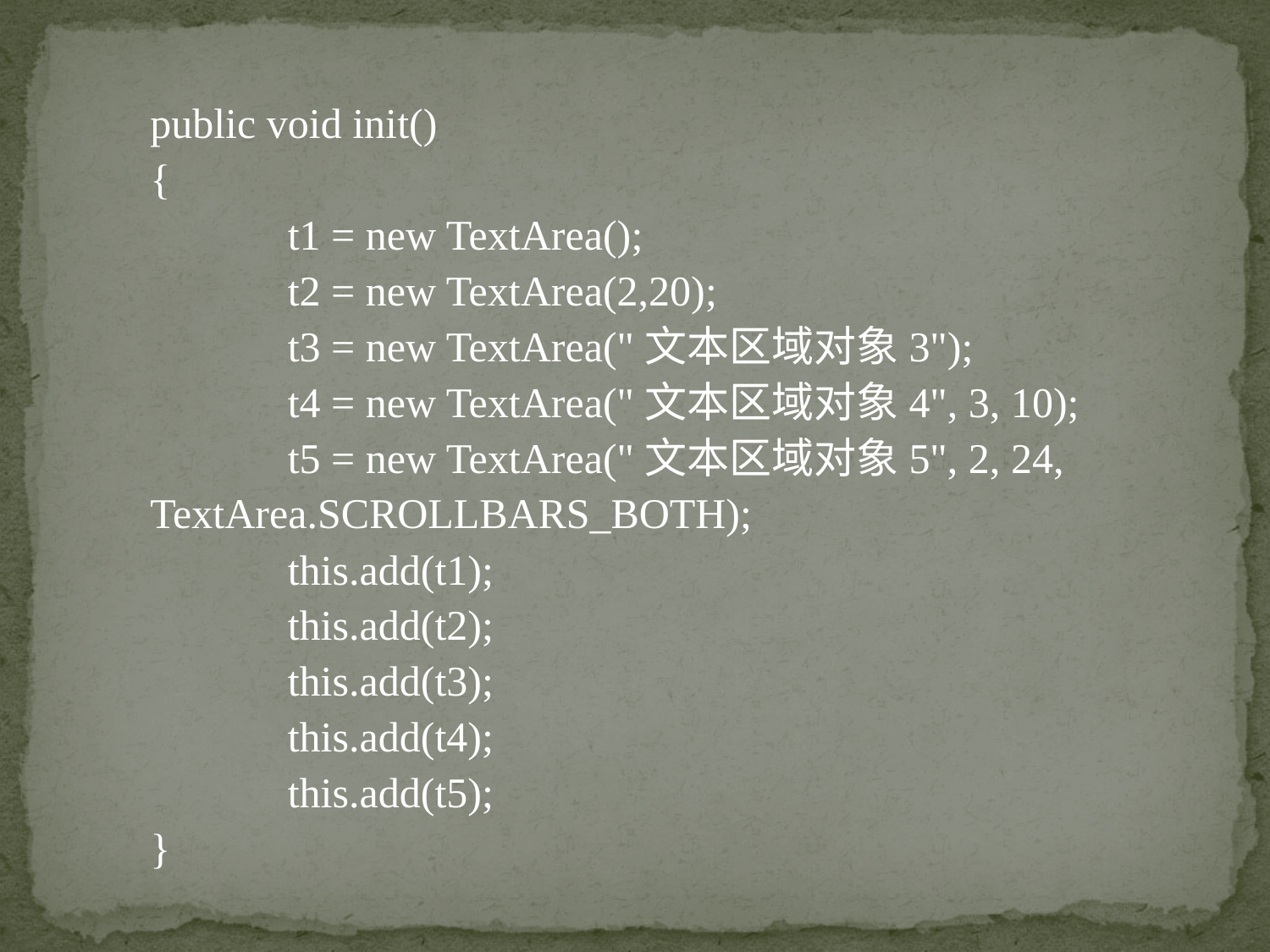

public void init()
{
	 t1 = new TextArea();
	 t2 = new TextArea(2,20);
	 t3 = new TextArea("文本区域对象3");
	 t4 = new TextArea("文本区域对象4", 3, 10);
	 t5 = new TextArea("文本区域对象5", 2, 24, TextArea.SCROLLBARS_BOTH);
	 this.add(t1);
	 this.add(t2);
	 this.add(t3);
	 this.add(t4);
	 this.add(t5);
}